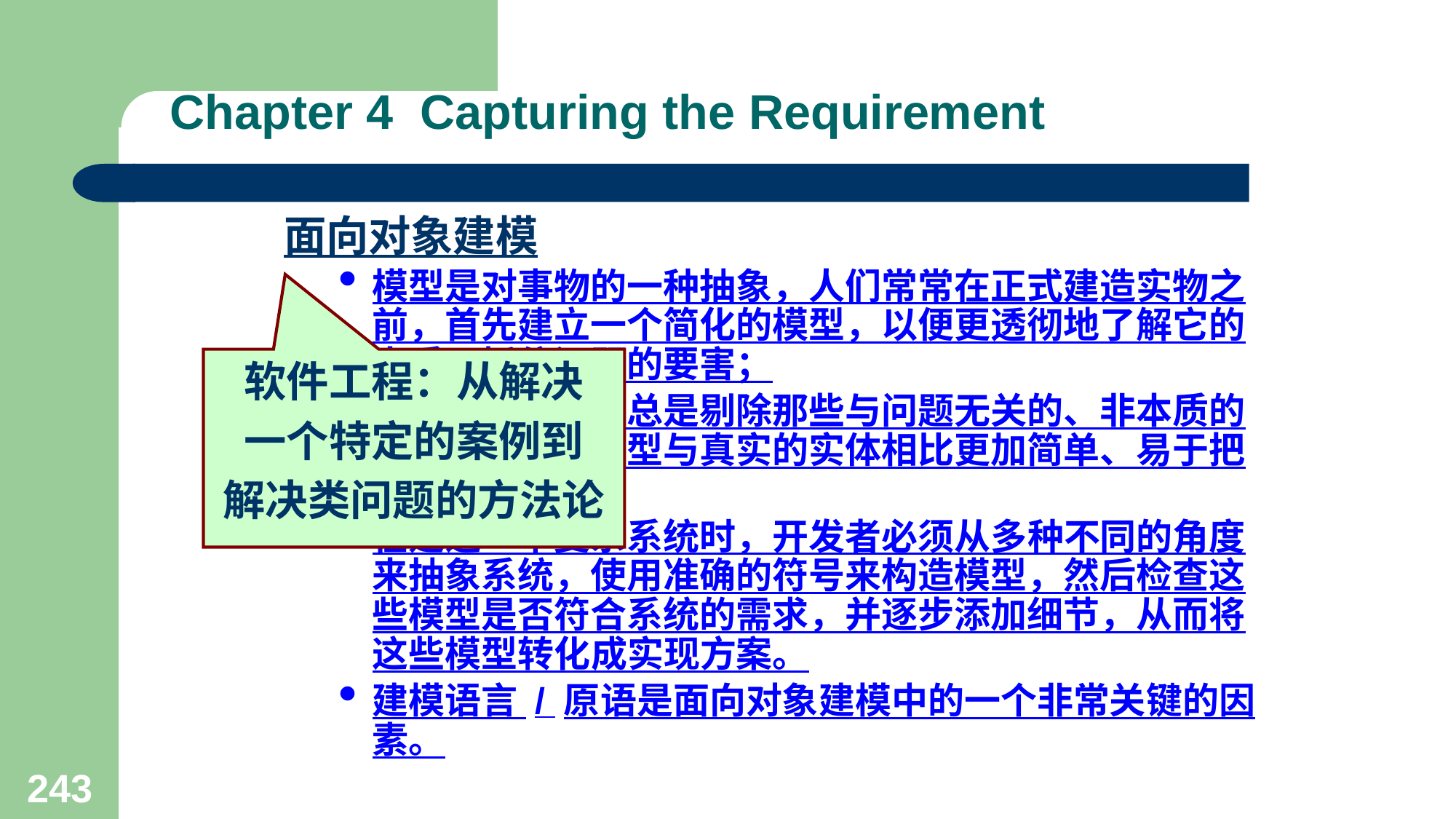

# Chapter 4  Capturing the Requirement
面向对象建模
模型是对事物的一种抽象，人们常常在正式建造实物之前，首先建立一个简化的模型，以便更透彻地了解它的本质，抓住问题的要害；
在模型中，人们总是剔除那些与问题无关的、非本质的东西，从而使模型与真实的实体相比更加简单、易于把握；
在建造一个复杂系统时，开发者必须从多种不同的角度来抽象系统，使用准确的符号来构造模型，然后检查这些模型是否符合系统的需求，并逐步添加细节，从而将这些模型转化成实现方案。
建模语言 / 原语是面向对象建模中的一个非常关键的因素。
软件工程：从解决
一个特定的案例到
解决类问题的方法论
243